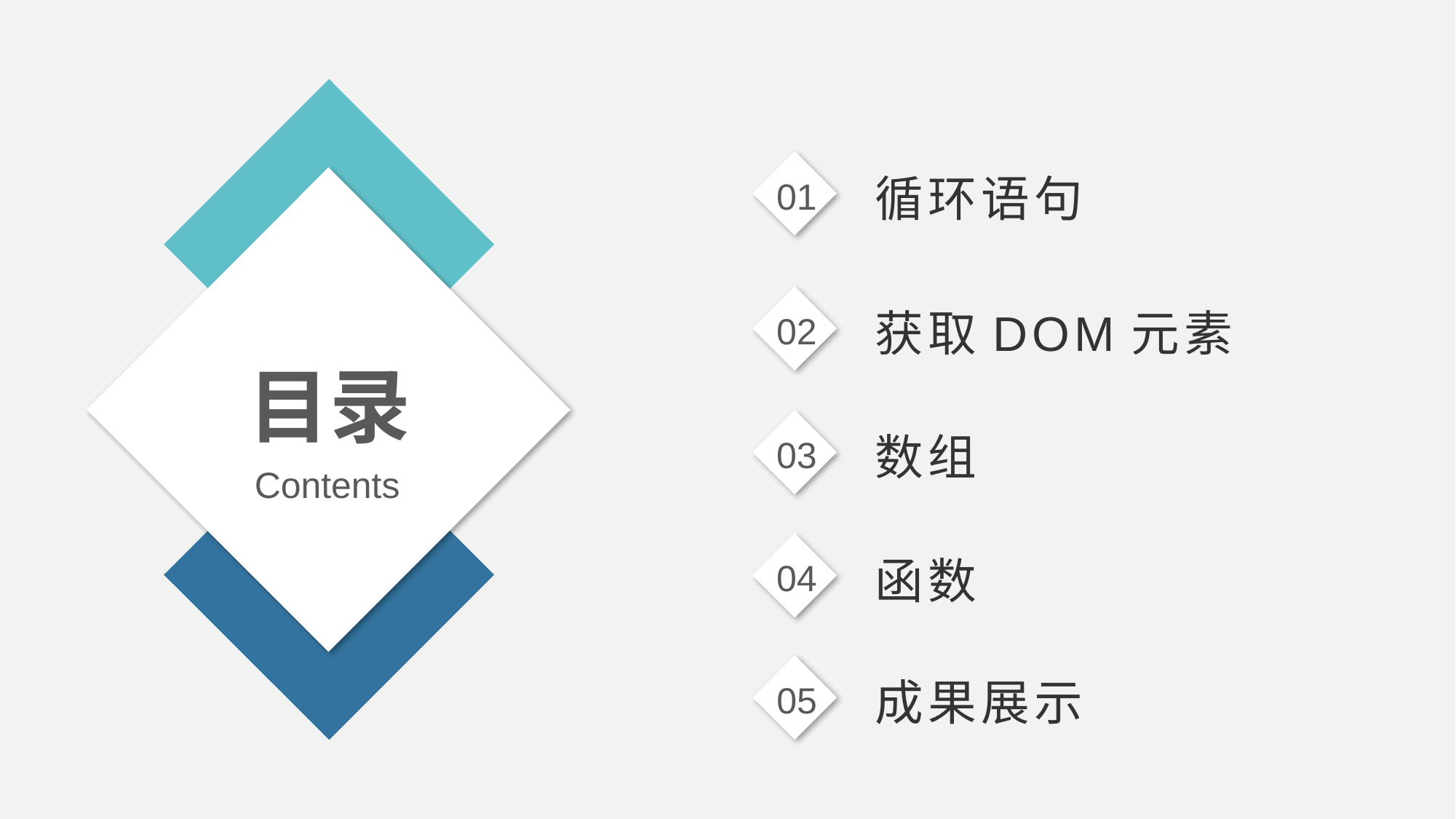

目录
Contents

01
循环语句

02
获取DOM元素

03
数组

04
函数

05
成果展示